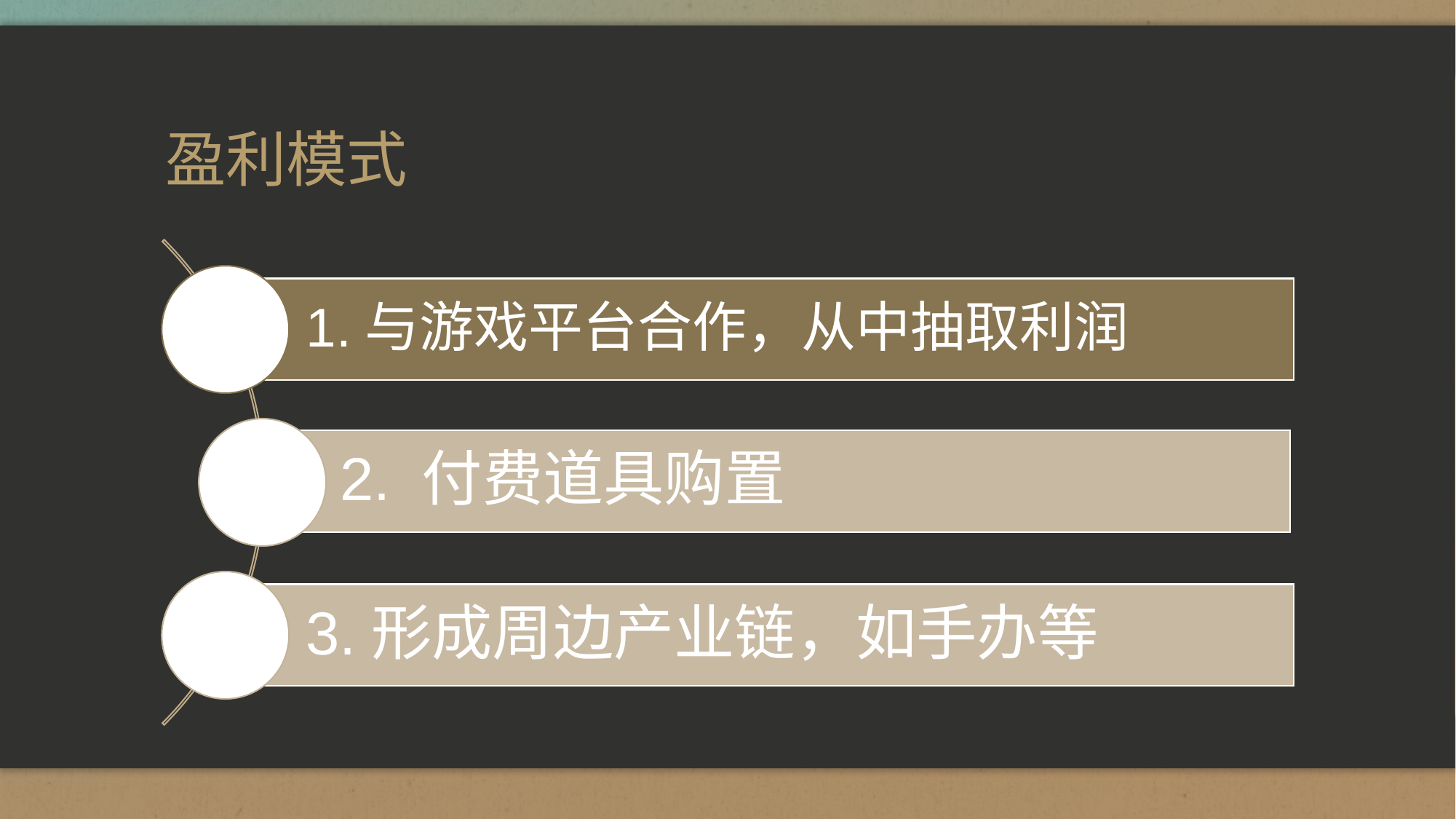

# 盈利模式
1.与游戏平台合作，从中抽取利润
2. 付费道具购置
3.形成周边产业链，如手办等